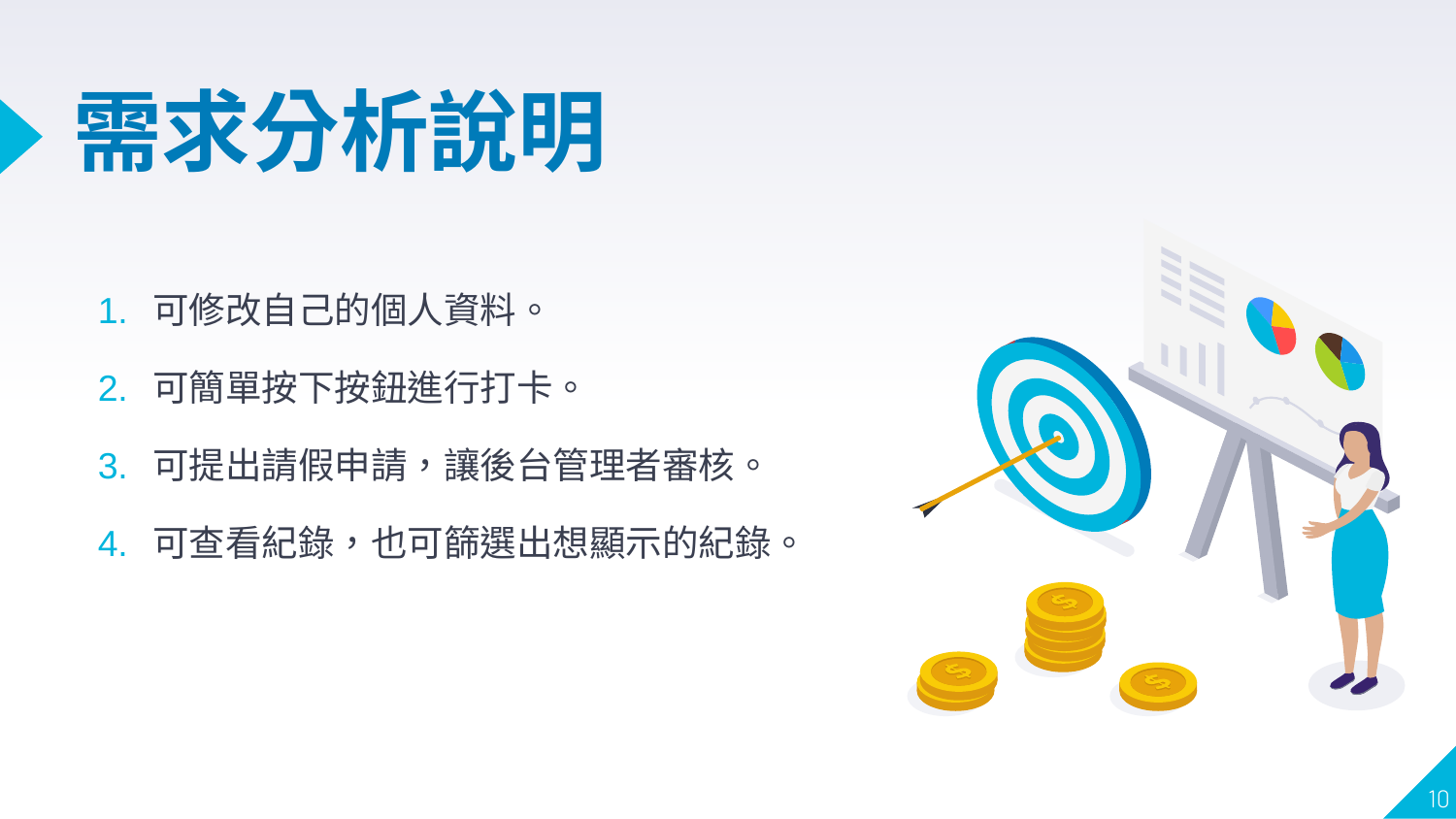

# 需求分析說明

可修改自己的個人資料。
可簡單按下按鈕進行打卡。
可提出請假申請，讓後台管理者審核。
可查看紀錄，也可篩選出想顯示的紀錄。
10